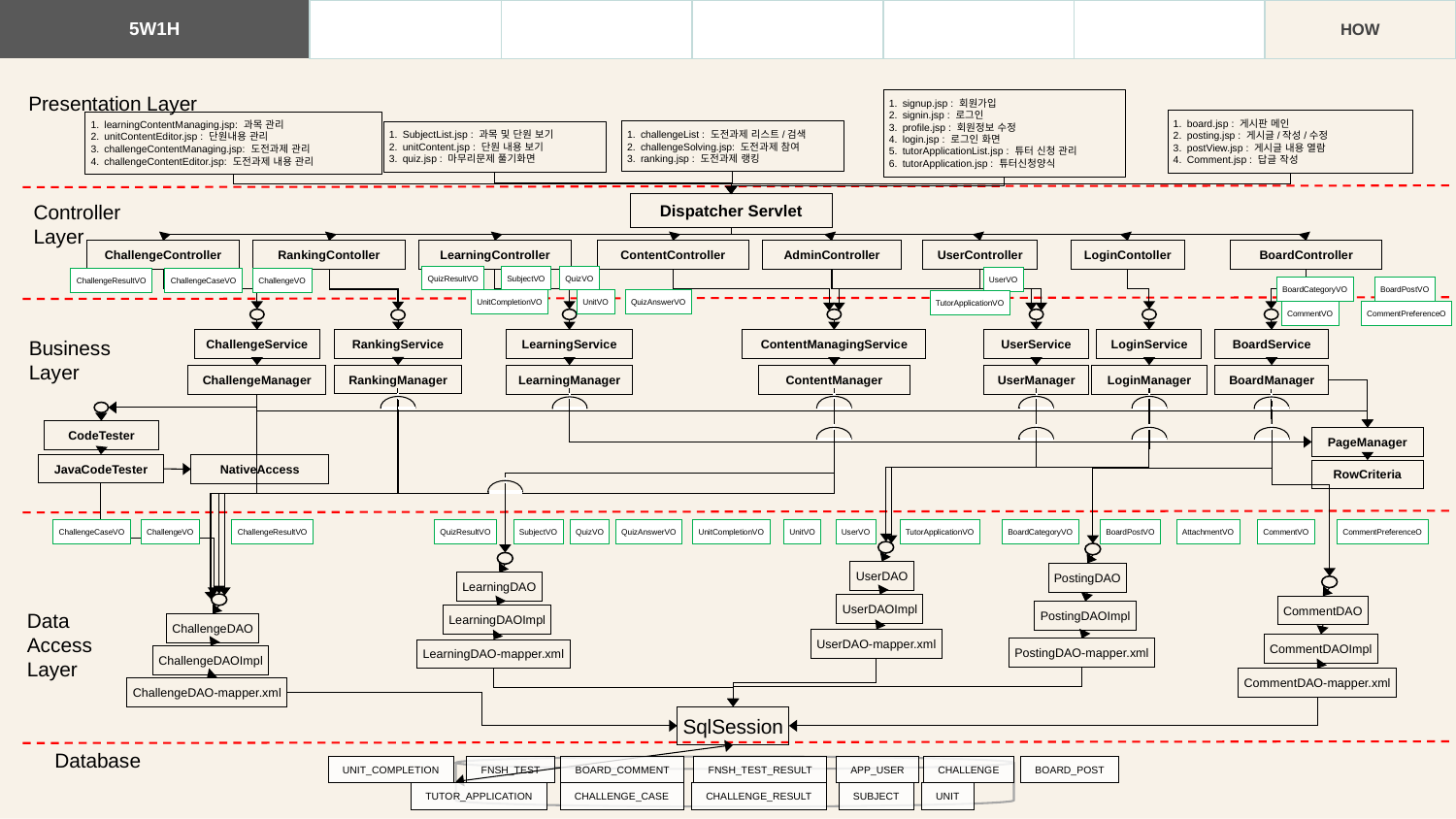

| 5W1H | WHAT | WHY | WHO | WHEN | WHERE | HOW |
| --- | --- | --- | --- | --- | --- | --- |
Presentation Layer
signup.jsp : 회원가입
signin.jsp : 로그인
profile.jsp : 회원정보 수정
login.jsp : 로그인 화면
tutorApplicationList.jsp : 튜터 신청 관리
tutorApplication.jsp : 튜터신청양식
board.jsp : 게시판 메인
posting.jsp : 게시글/작성/수정
postView.jsp : 게시글 내용 열람
Comment.jsp : 답글 작성
learningContentManaging.jsp: 과목 관리
unitContentEditor.jsp : 단원내용 관리
challengeContentManaging.jsp: 도전과제 관리
challengeContentEditor.jsp: 도전과제 내용 관리
challengeList : 도전과제 리스트/검색
challengeSolving.jsp: 도전과제 참여
ranking.jsp : 도전과제 랭킹
SubjectList.jsp : 과목 및 단원 보기
unitContent.jsp : 단원 내용 보기
quiz.jsp : 마무리문제 풀기화면
Controller
Layer
Dispatcher Servlet
AdminController
ChallengeController
RankingContoller
LearningController
ContentController
UserController
LoginContoller
BoardController
QuizResultVO
SubjectVO
QuizVO
UserVO
ChallengeResultVO
ChallengeCaseVO
ChallengeVO
BoardCategoryVO
BoardPostVO
QuizAnswerVO
UnitCompletionVO
UnitVO
TutorApplicationVO
CommentVO
CommentPreferenceO

ChallengeService
ChallengeManager

LearningService
LearningManager

ContentManagingService
ContentManager

UserService
UserManager

LoginService
LoginManager

BoardService
BoardManager

RankingService
RankingManager
Business
Layer

CodeTester
PageManager
JavaCodeTester
NativeAccess
RowCriteria

ChallengeCaseVO
ChallengeVO
ChallengeResultVO
QuizResultVO
SubjectVO
QuizVO
QuizAnswerVO
UnitCompletionVO
UnitVO
UserVO
TutorApplicationVO
BoardCategoryVO
BoardPostVO
AttachmentVO
CommentVO
CommentPreferenceO

UserDAO
PostingDAO
LearningDAO

UserDAOImpl
CommentDAO
Data
Access
Layer
PostingDAOImpl
LearningDAOImpl
ChallengeDAO
UserDAO-mapper.xml
CommentDAOImpl
PostingDAO-mapper.xml
LearningDAO-mapper.xml
ChallengeDAOImpl
CommentDAO-mapper.xml
ChallengeDAO-mapper.xml
SqlSession
Database
UNIT_COMPLETION

FNSH_TEST
BOARD_COMMENT
FNSH_TEST_RESULT
APP_USER
CHALLENGE
BOARD_POST
TUTOR_APPLICATION
CHALLENGE_CASE
CHALLENGE_RESULT
SUBJECT
UNIT